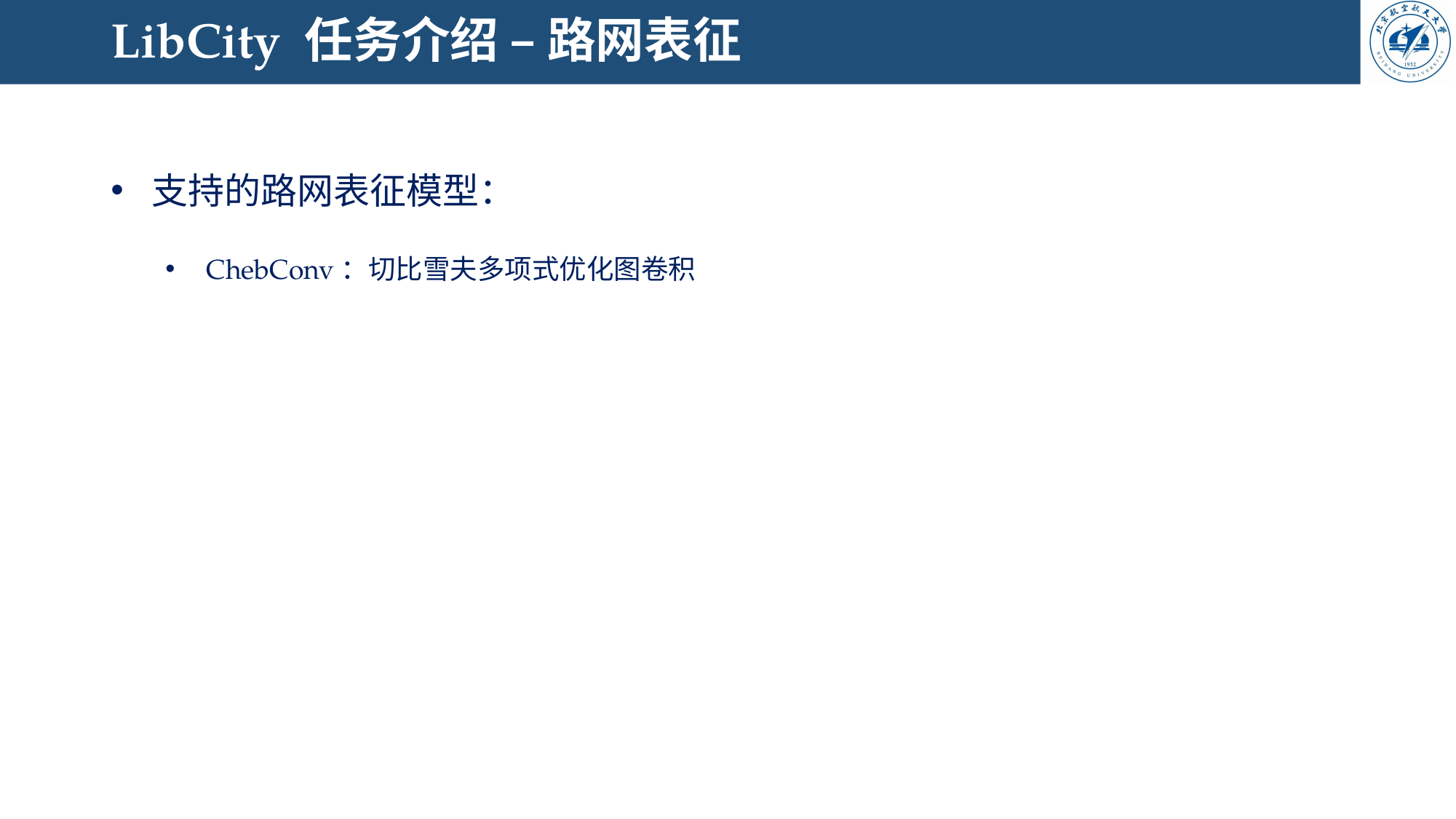

# LibCity 任务介绍 – 路网表征
支持的路网表征模型：
ChebConv：切比雪夫多项式优化图卷积